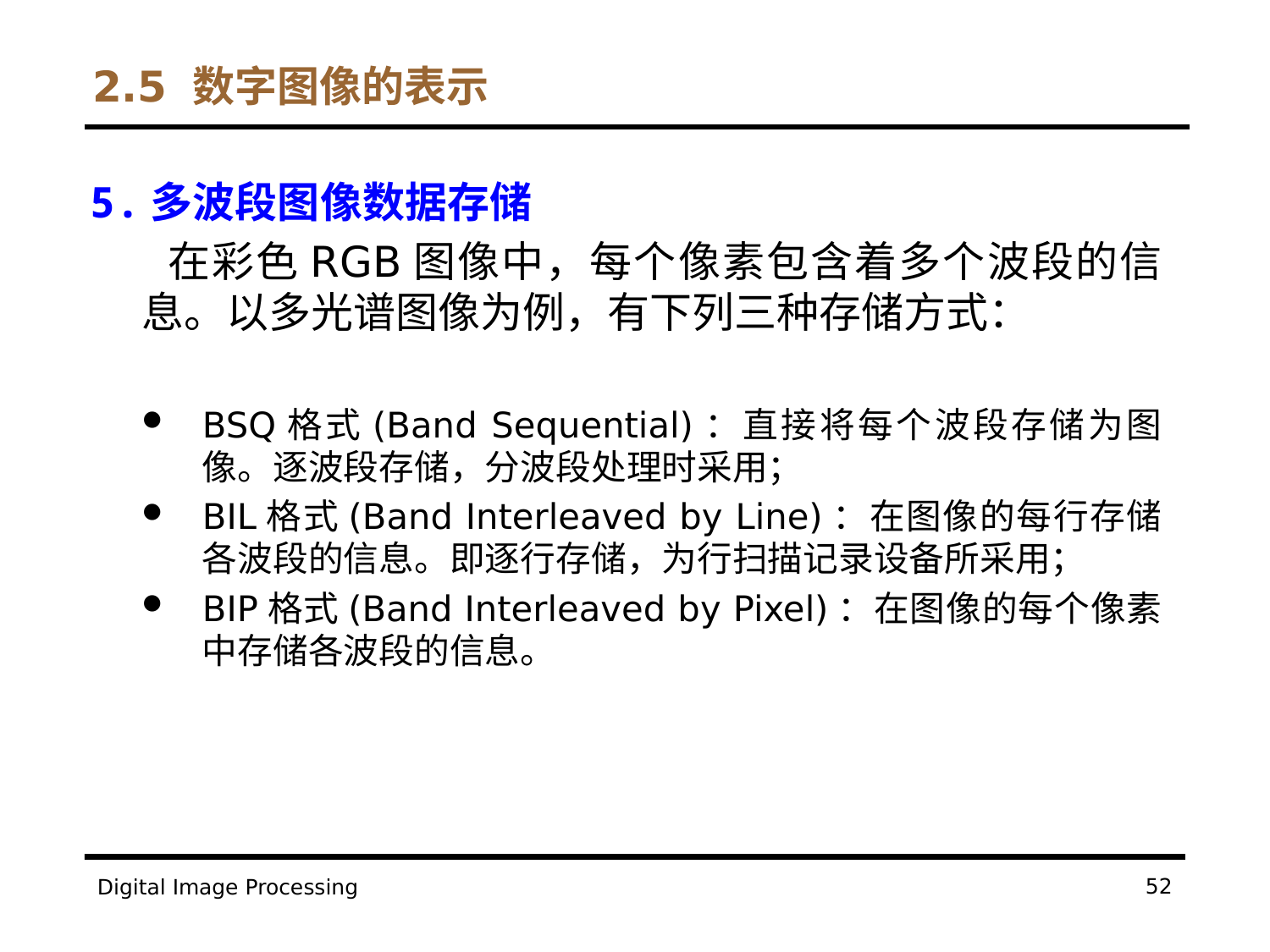

2.5 数字图像的表示
 5.多波段图像数据存储
       在彩色RGB图像中，每个像素包含着多个波段的信息。以多光谱图像为例，有下列三种存储方式：

BSQ格式(Band Sequential)：直接将每个波段存储为图像。逐波段存储，分波段处理时采用；
BIL格式(Band Interleaved by Line)：在图像的每行存储各波段的信息。即逐行存储，为行扫描记录设备所采用；
BIP格式(Band Interleaved by Pixel)：在图像的每个像素中存储各波段的信息。
52
Digital Image Processing